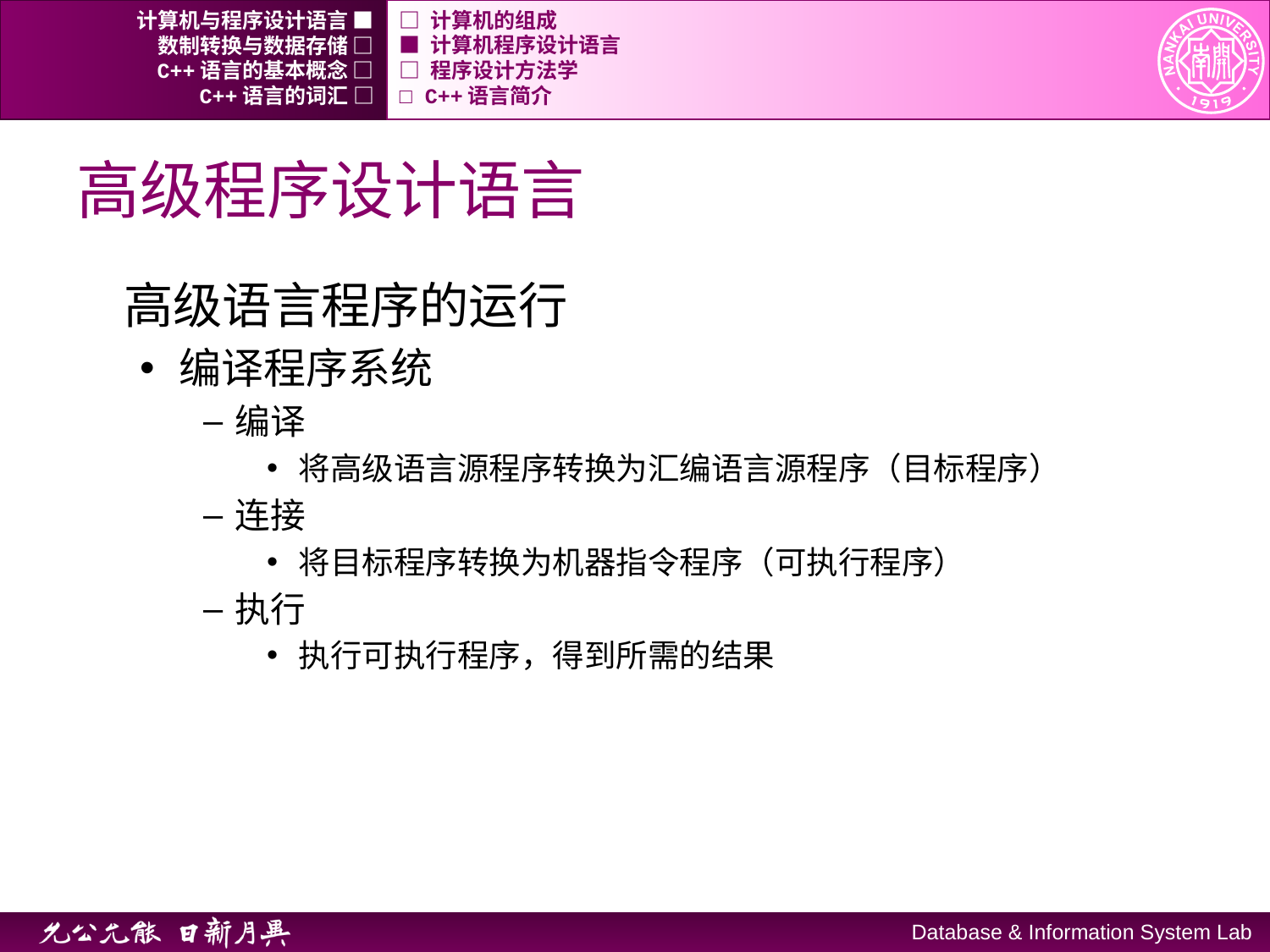

计算机与程序设计语言 ■
□ 计算机的组成
数制转换与数据存储 □
■ 计算机程序设计语言
C++语言的基本概念 □
□ 程序设计方法学
C++语言的词汇 □
□ C++语言简介
# 高级程序设计语言
高级语言程序的运行
编译程序系统
编译
将高级语言源程序转换为汇编语言源程序（目标程序）
连接
将目标程序转换为机器指令程序（可执行程序）
执行
执行可执行程序，得到所需的结果